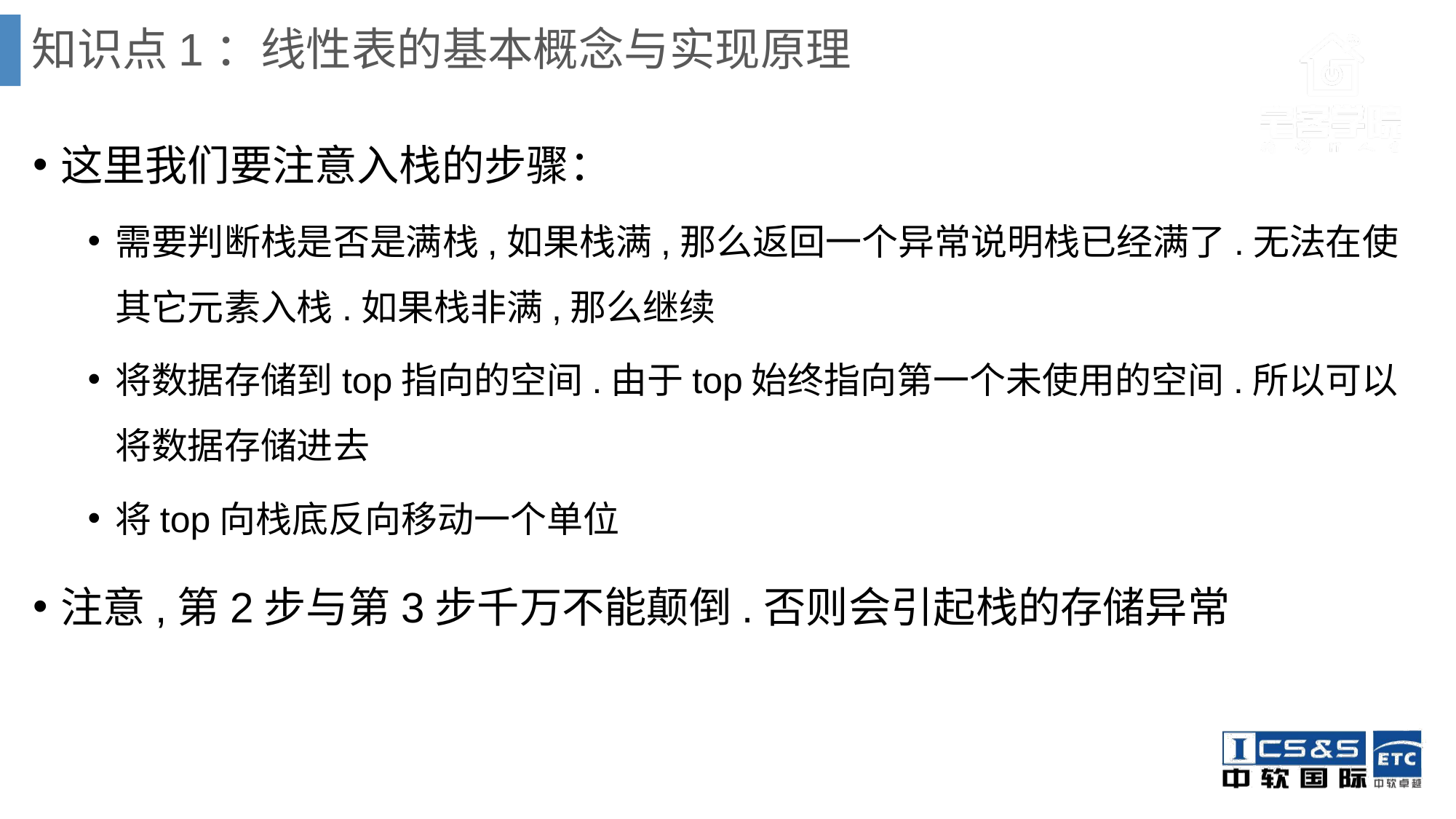

# 知识点1：线性表的基本概念与实现原理
这里我们要注意入栈的步骤：
需要判断栈是否是满栈,如果栈满,那么返回一个异常说明栈已经满了.无法在使其它元素入栈.如果栈非满,那么继续
将数据存储到top指向的空间.由于top始终指向第一个未使用的空间.所以可以将数据存储进去
将top向栈底反向移动一个单位
注意,第2步与第3步千万不能颠倒.否则会引起栈的存储异常